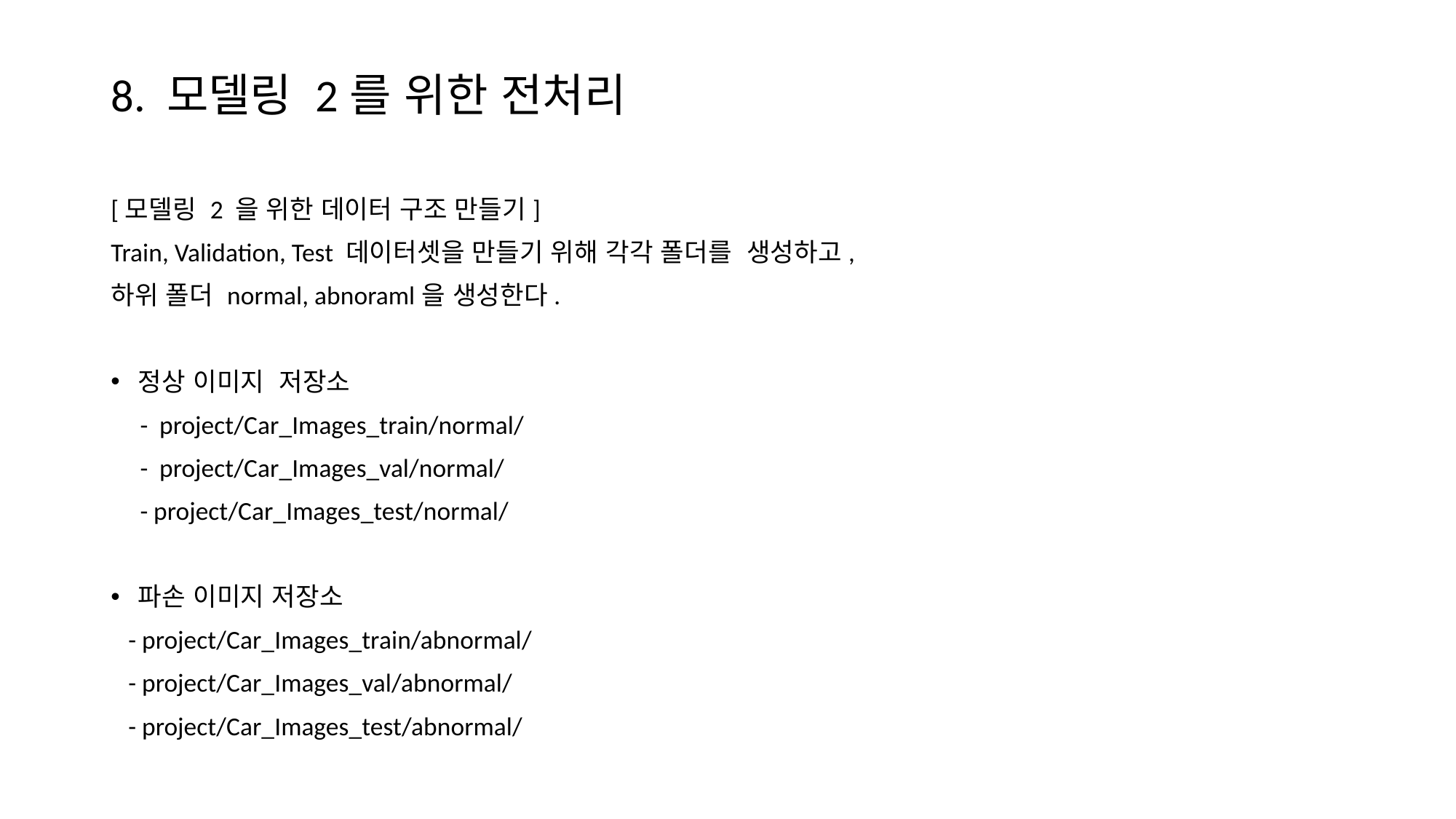

# 8. 모델링 2를 위한 전처리
[모델링 2 을 위한 데이터 구조 만들기]
Train, Validation, Test 데이터셋을 만들기 위해 각각 폴더를  생성하고,
하위 폴더 normal, abnoraml을 생성한다.

정상 이미지  저장소
     -  project/Car_Images_train/normal/
     -  project/Car_Images_val/normal/
     - project/Car_Images_test/normal/

파손 이미지 저장소
   - project/Car_Images_train/abnormal/
   - project/Car_Images_val/abnormal/
   - project/Car_Images_test/abnormal/